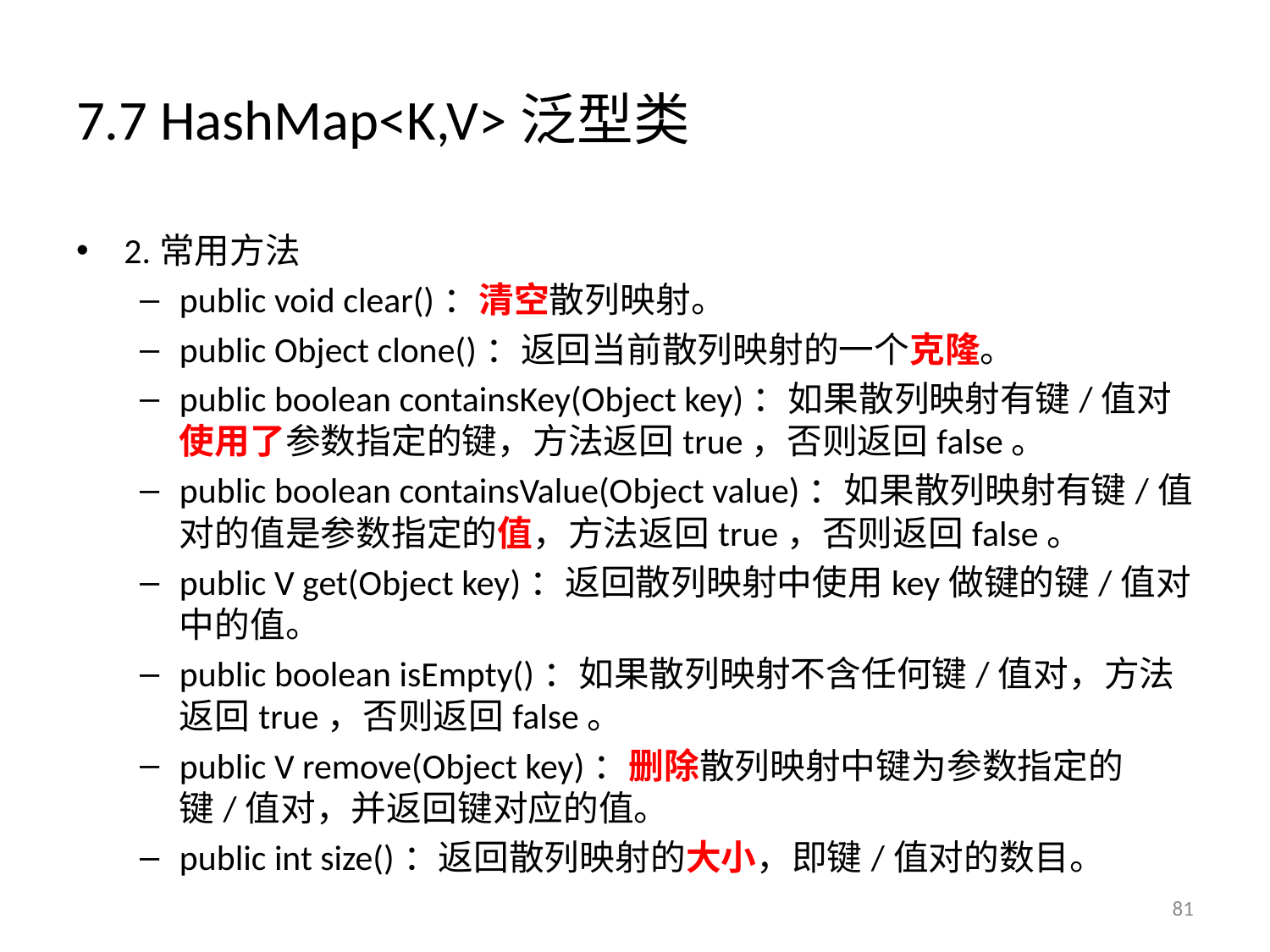

# 7.7 HashMap<K,V>泛型类
2.常用方法
public void clear()：清空散列映射。
public Object clone()：返回当前散列映射的一个克隆。
public boolean containsKey(Object key)：如果散列映射有键/值对使用了参数指定的键，方法返回true，否则返回false。
public boolean containsValue(Object value)：如果散列映射有键/值对的值是参数指定的值，方法返回true，否则返回false。
public V get(Object key)：返回散列映射中使用key做键的键/值对中的值。
public boolean isEmpty()：如果散列映射不含任何键/值对，方法返回true，否则返回false。
public V remove(Object key)：删除散列映射中键为参数指定的键/值对，并返回键对应的值。
public int size()：返回散列映射的大小，即键/值对的数目。
81